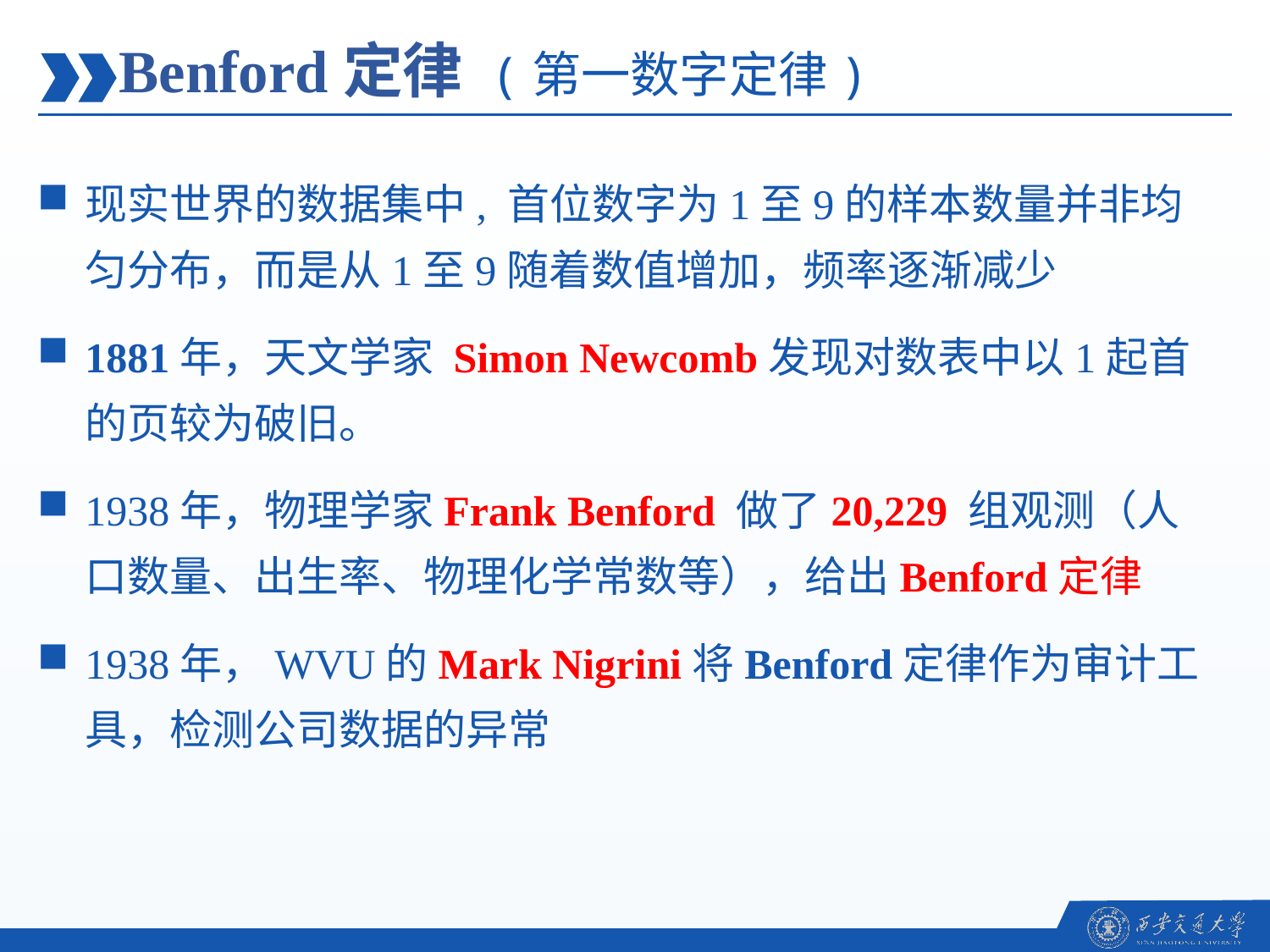

Benford定律 (第一数字定律)
现实世界的数据集中, 首位数字为1至9的样本数量并非均匀分布，而是从1至9随着数值增加，频率逐渐减少
1881年，天文学家 Simon Newcomb发现对数表中以1起首的页较为破旧。
1938年，物理学家Frank Benford 做了20,229 组观测（人口数量、出生率、物理化学常数等），给出Benford定律
1938年，WVU的Mark Nigrini将Benford定律作为审计工具，检测公司数据的异常